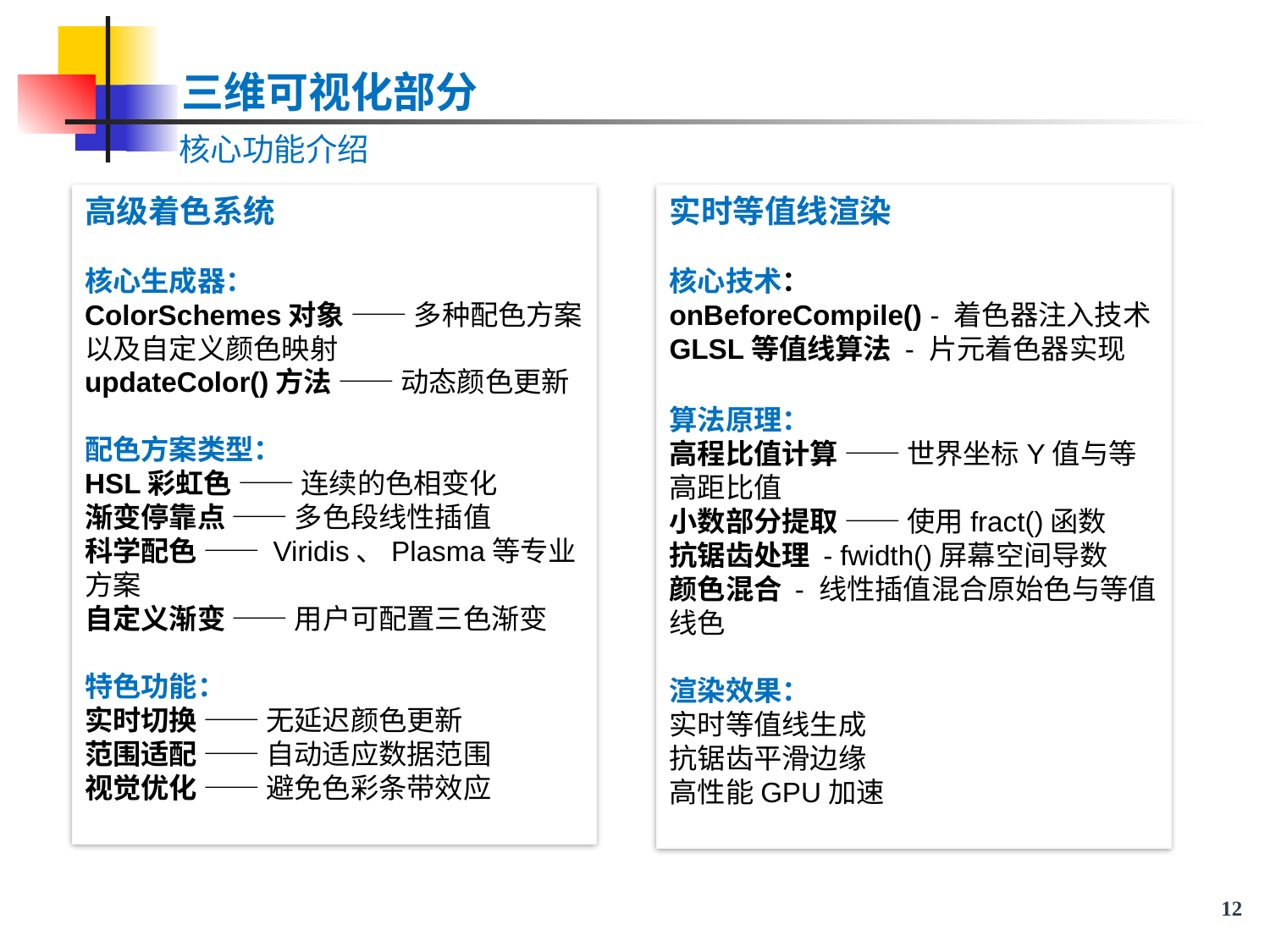

三维可视化部分
        核心功能介绍
高级着色系统

核心生成器：
ColorSchemes对象 —— 多种配色方案以及自定义颜色映射
updateColor()方法 —— 动态颜色更新

配色方案类型：
HSL彩虹色 —— 连续的色相变化
渐变停靠点 —— 多色段线性插值
科学配色 —— Viridis、Plasma等专业方案
自定义渐变 —— 用户可配置三色渐变

特色功能：
实时切换 —— 无延迟颜色更新
范围适配 —— 自动适应数据范围
视觉优化 —— 避免色彩条带效应

实时等值线渲染

核心技术：
onBeforeCompile() - 着色器注入技术
GLSL等值线算法 - 片元着色器实现

算法原理：
高程比值计算 —— 世界坐标Y值与等高距比值
小数部分提取 —— 使用fract()函数
抗锯齿处理 - fwidth()屏幕空间导数
颜色混合 - 线性插值混合原始色与等值线色

渲染效果：
实时等值线生成
抗锯齿平滑边缘
高性能GPU加速